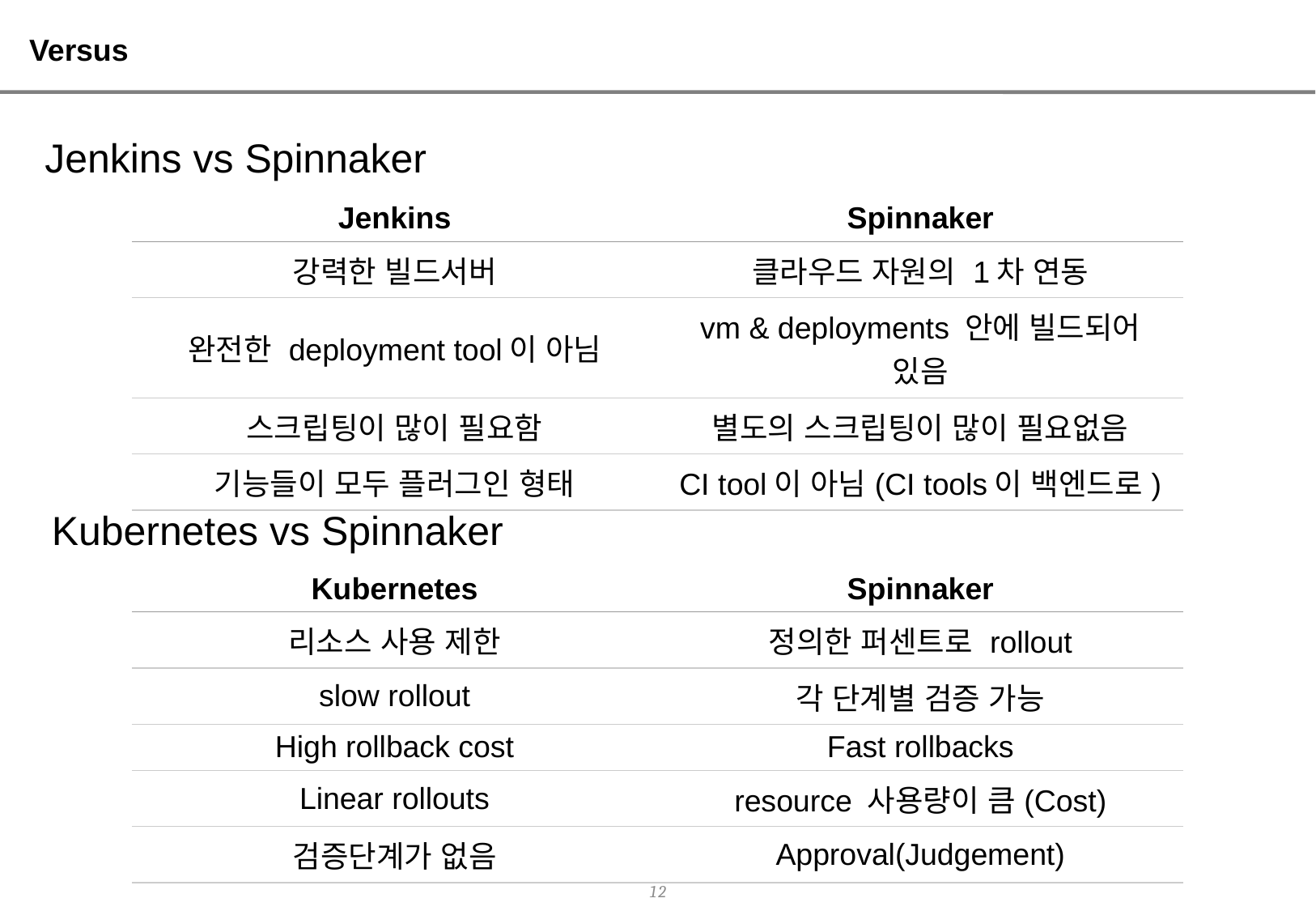

# Versus
Jenkins vs Spinnaker
| Jenkins | Spinnaker |
| --- | --- |
| 강력한 빌드서버 | 클라우드 자원의 1차 연동 |
| 완전한 deployment tool이 아님 | vm & deployments 안에 빌드되어 있음 |
| 스크립팅이 많이 필요함 | 별도의 스크립팅이 많이 필요없음 |
| 기능들이 모두 플러그인 형태 | CI tool이 아님(CI tools이 백엔드로) |
Kubernetes vs Spinnaker
| Kubernetes | Spinnaker |
| --- | --- |
| 리소스 사용 제한 | 정의한 퍼센트로 rollout |
| slow rollout | 각 단계별 검증 가능 |
| High rollback cost | Fast rollbacks |
| Linear rollouts | resource 사용량이 큼(Cost) |
| 검증단계가 없음 | Approval(Judgement) |